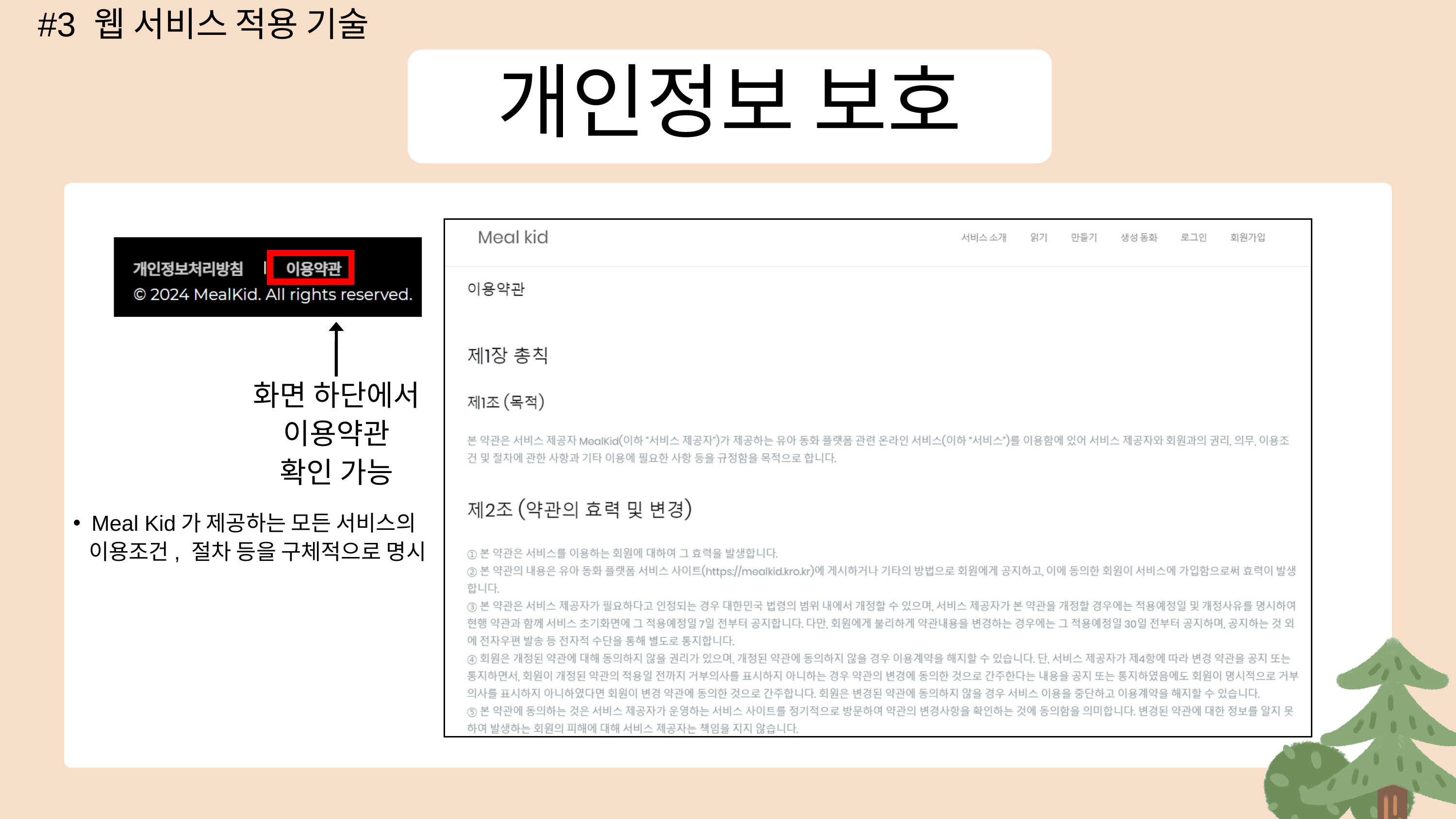

#3 웹 서비스 적용 기술

개인정보 보호

화면 하단에서
이용약관
확인 가능
Meal Kid가 제공하는 모든 서비스의
      이용조건, 절차 등을 구체적으로 명시